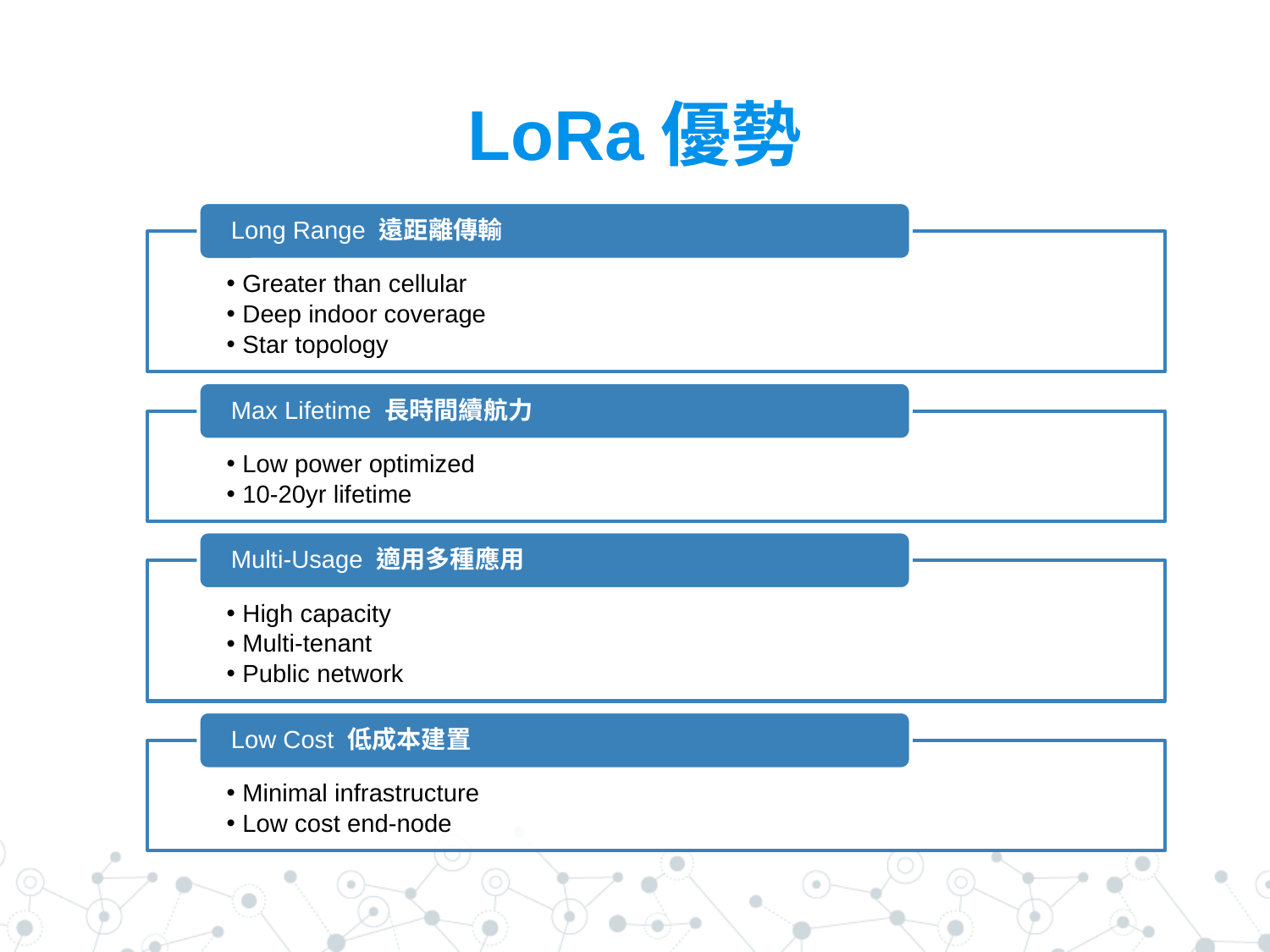

# LoRa優勢
Greater than cellular
Deep indoor coverage
Star topology
Long Range 遠距離傳輸
Low power optimized
10-20yr lifetime
Max Lifetime 長時間續航力
High capacity
Multi-tenant
Public network
Multi-Usage 適用多種應用
Minimal infrastructure
Low cost end-node
Low Cost 低成本建置